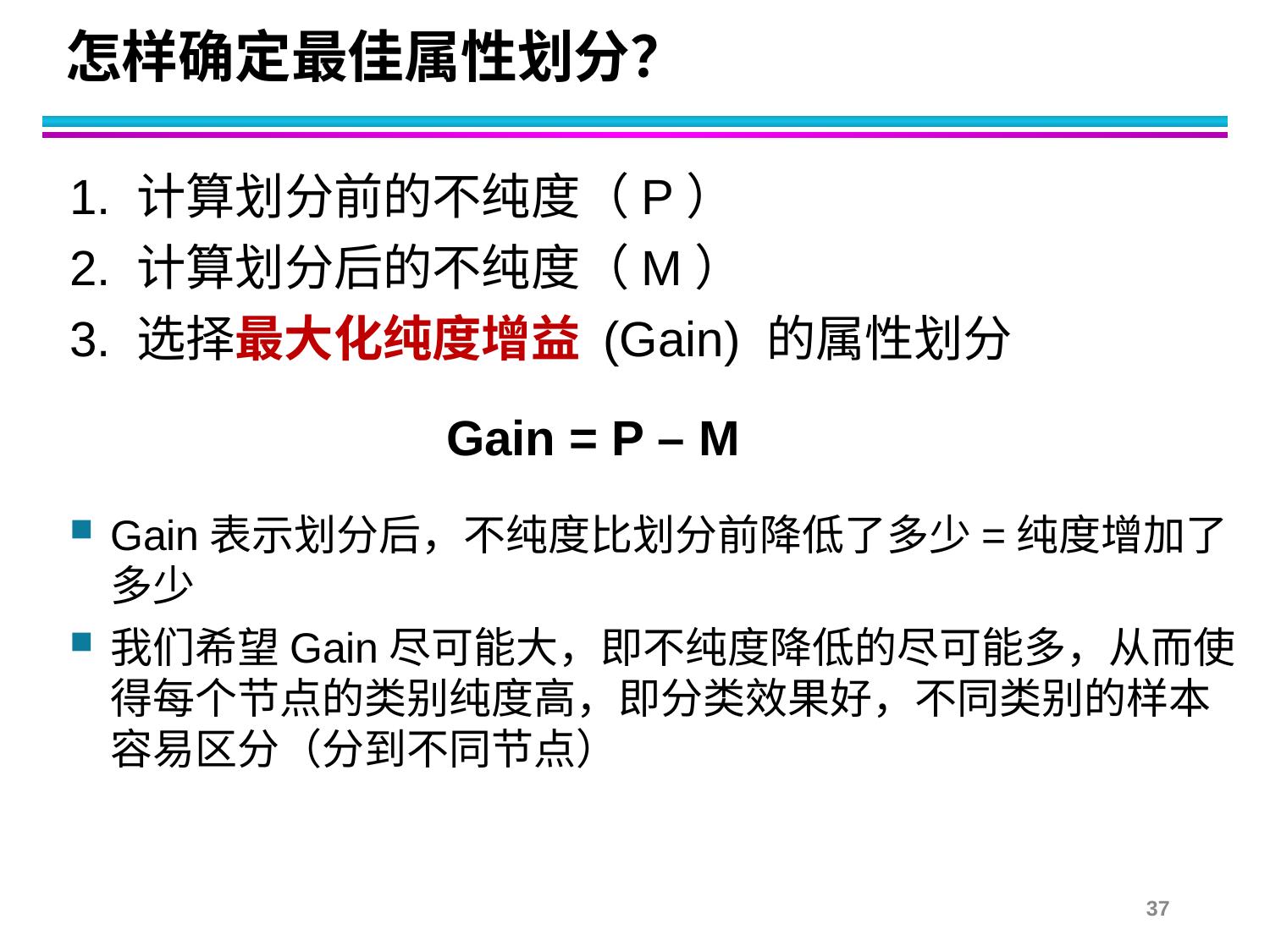

# 怎样确定最佳属性划分？
1. 计算划分前的不纯度（P）
2. 计算划分后的不纯度（M）
3. 选择最大化纯度增益 (Gain) 的属性划分

Gain表示划分后，不纯度比划分前降低了多少=纯度增加了多少
我们希望Gain尽可能大，即不纯度降低的尽可能多，从而使得每个节点的类别纯度高，即分类效果好，不同类别的样本容易区分（分到不同节点）

Gain = P – M
37